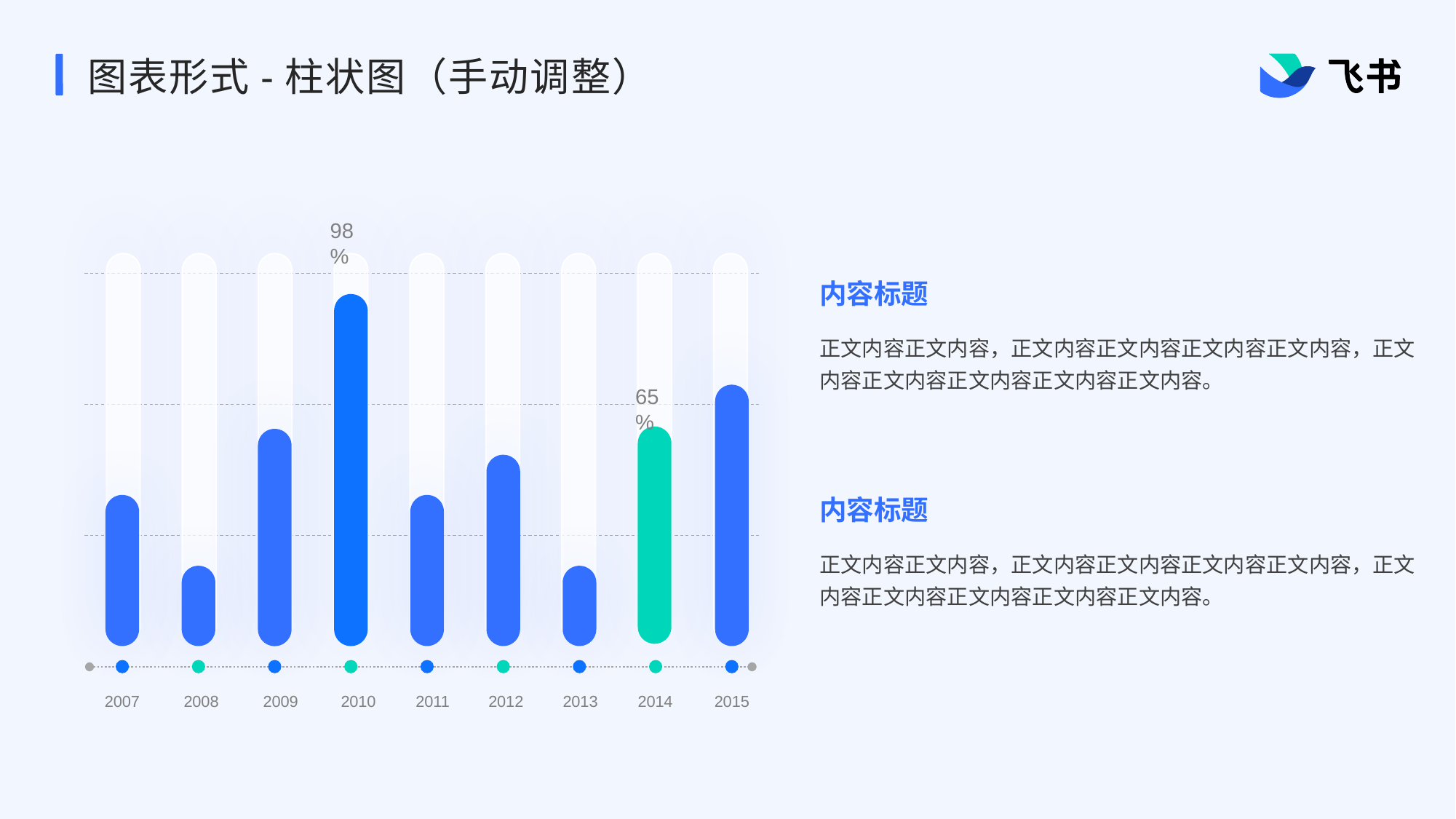

# 图表形式-柱状图（手动调整）
98%

内容标题

正文内容正文内容，正文内容正文内容正文内容正文内容，正文内容正文内容正文内容正文内容正文内容。

65%

内容标题

正文内容正文内容，正文内容正文内容正文内容正文内容，正文内容正文内容正文内容正文内容正文内容。

2007
2008
2009
2010
2011
2012
2013
2014
2015